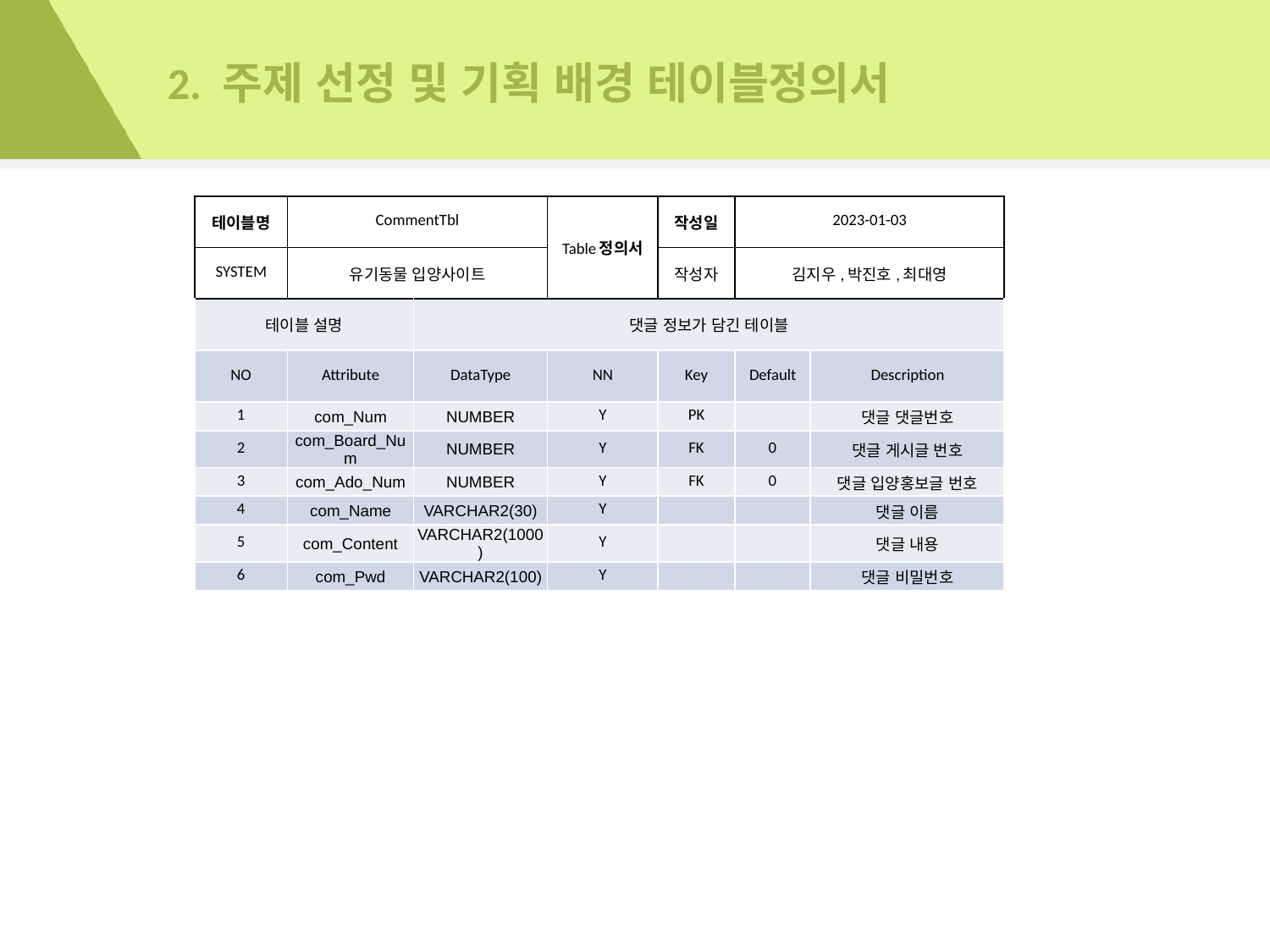

# 2. 주제 선정 및 기획 배경 테이블정의서
| 테이블명 | CommentTbl |  | Table정의서 | 작성일 | 2023-01-03 |  |
| --- | --- | --- | --- | --- | --- | --- |
| SYSTEM | 유기동물 입양사이트 |  |  | 작성자 | 김지우,박진호,최대영 |  |
| 테이블 설명 |  | 댓글 정보가 담긴 테이블 |  |  |  |  |
| NO | Attribute | DataType | NN | Key | Default | Description |
| 1 | com\_Num | NUMBER | Y | PK |  | 댓글 댓글번호 |
| 2 | com\_Board\_Num | NUMBER | Y | FK | 0 | 댓글 게시글 번호 |
| 3 | com\_Ado\_Num | NUMBER | Y | FK | 0 | 댓글 입양홍보글 번호 |
| 4 | com\_Name | VARCHAR2(30) | Y |  |  | 댓글 이름 |
| 5 | com\_Content | VARCHAR2(1000) | Y |  |  | 댓글 내용 |
| 6 | com\_Pwd | VARCHAR2(100) | Y |  |  | 댓글 비밀번호 |